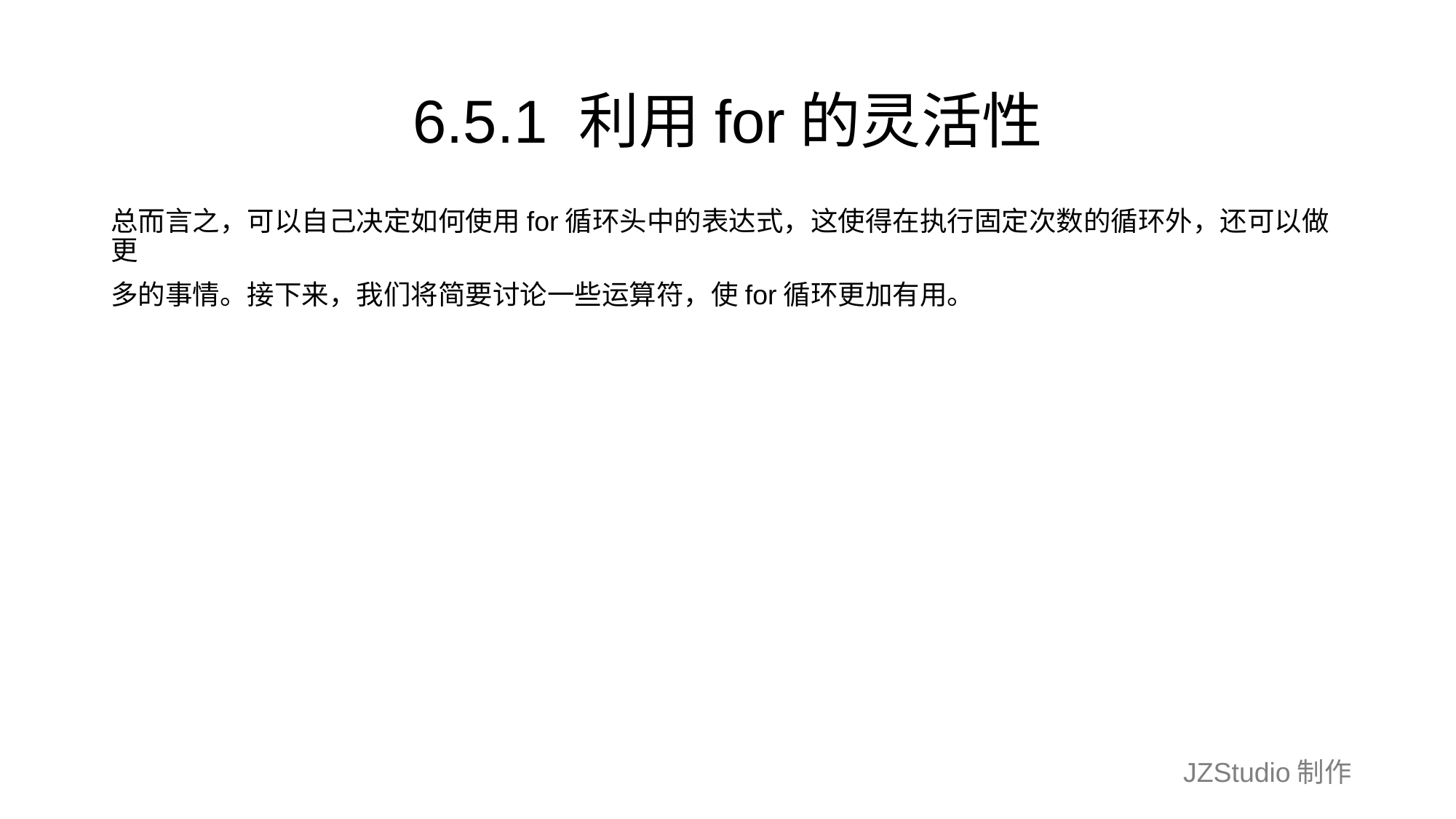

# 6.5.1 利用for的灵活性
总而言之，可以自己决定如何使用for循环头中的表达式，这使得在执行固定次数的循环外，还可以做更
多的事情。接下来，我们将简要讨论一些运算符，使for循环更加有用。